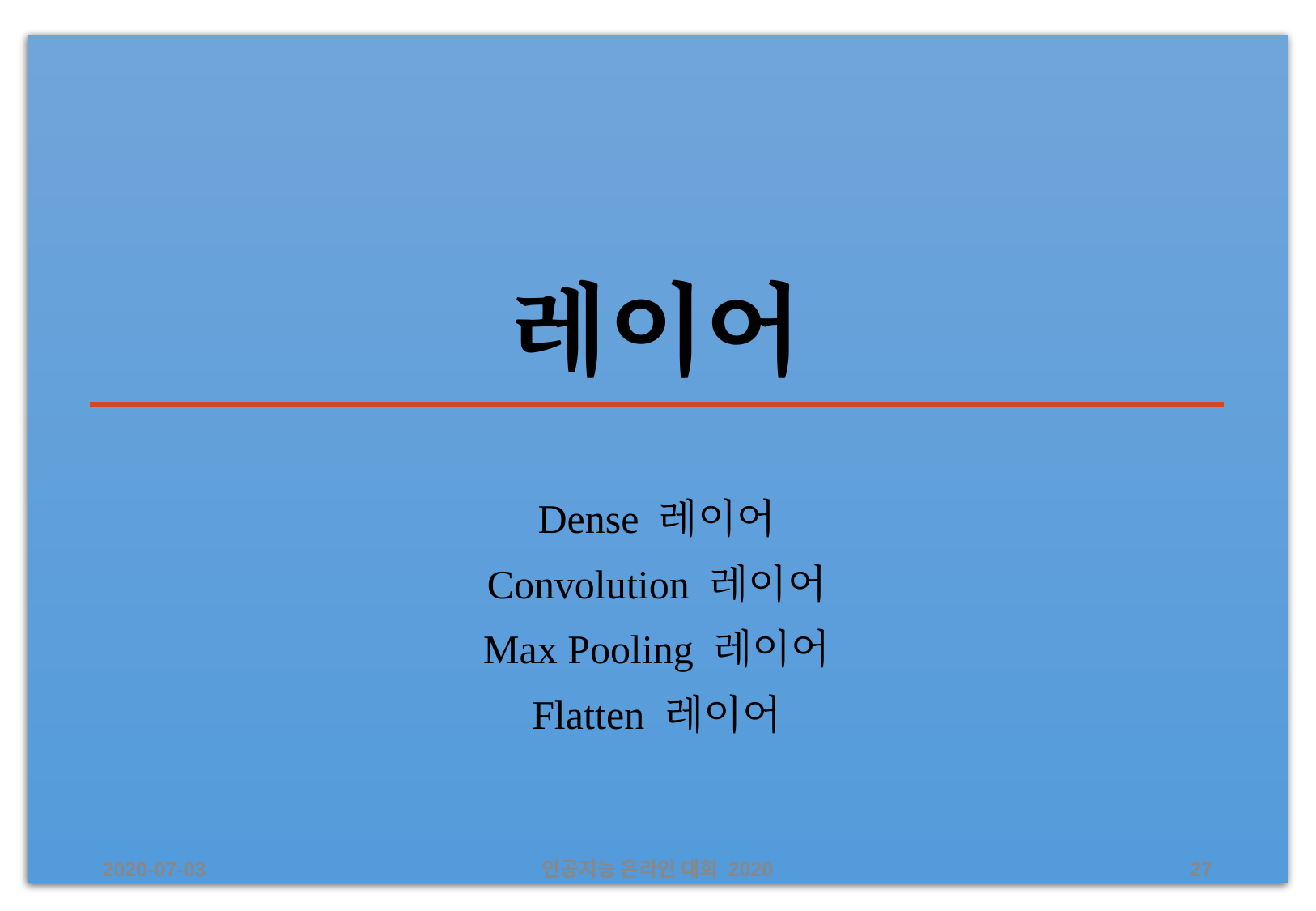

# 레이어
Dense 레이어
Convolution 레이어
Max Pooling 레이어
Flatten 레이어
2020-07-03
인공지능 온라인 대회 2020
27